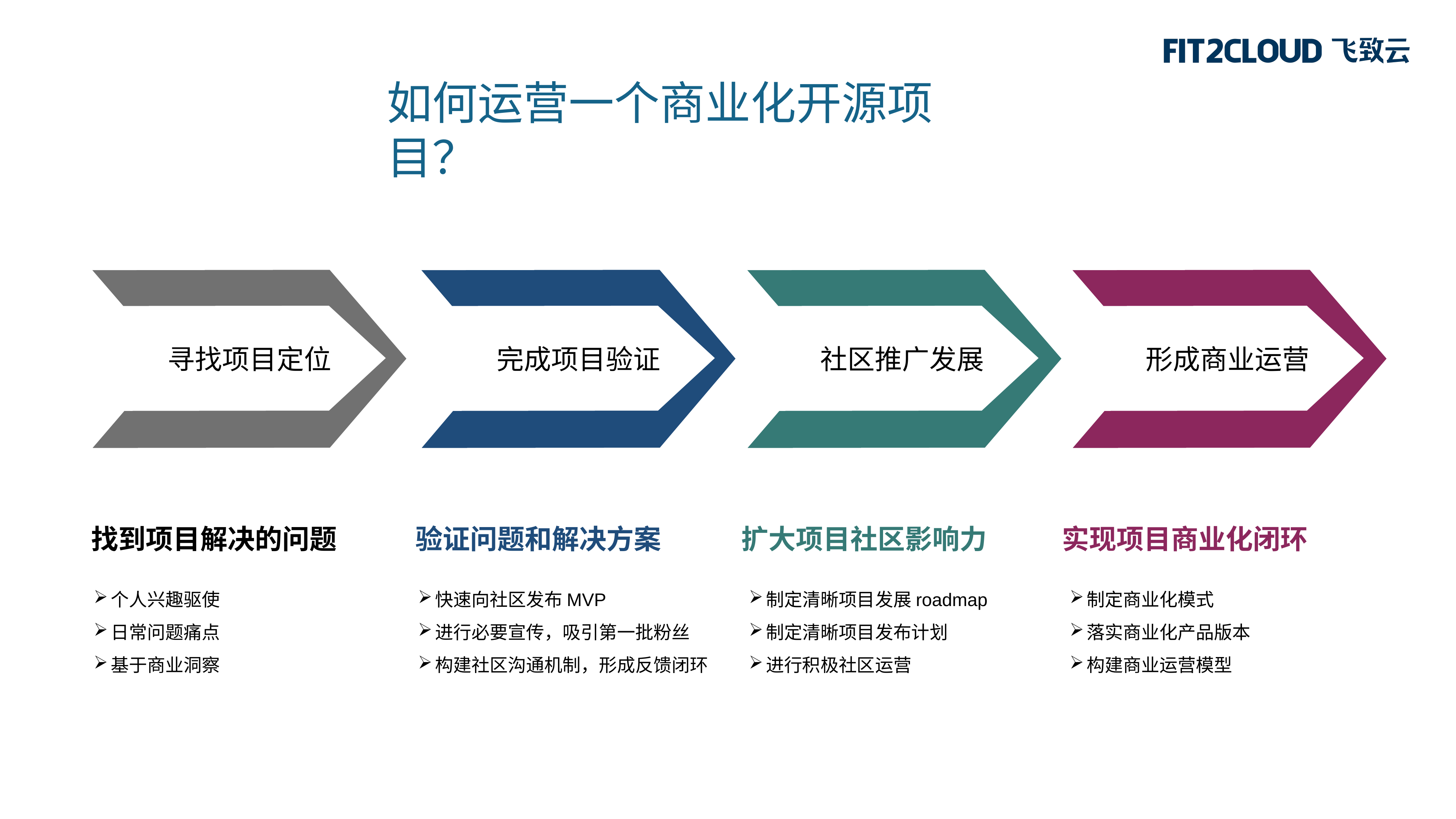

如何运营一个商业化开源项目？

完成项目验证

社区推广发展

形成商业运营

寻找项目定位
找到项目解决的问题
验证问题和解决方案
扩大项目社区影响力
实现项目商业化闭环
个人兴趣驱使
日常问题痛点
基于商业洞察
快速向社区发布MVP
进行必要宣传，吸引第一批粉丝
构建社区沟通机制，形成反馈闭环
制定清晰项目发展roadmap
制定清晰项目发布计划
进行积极社区运营
制定商业化模式
落实商业化产品版本
构建商业运营模型